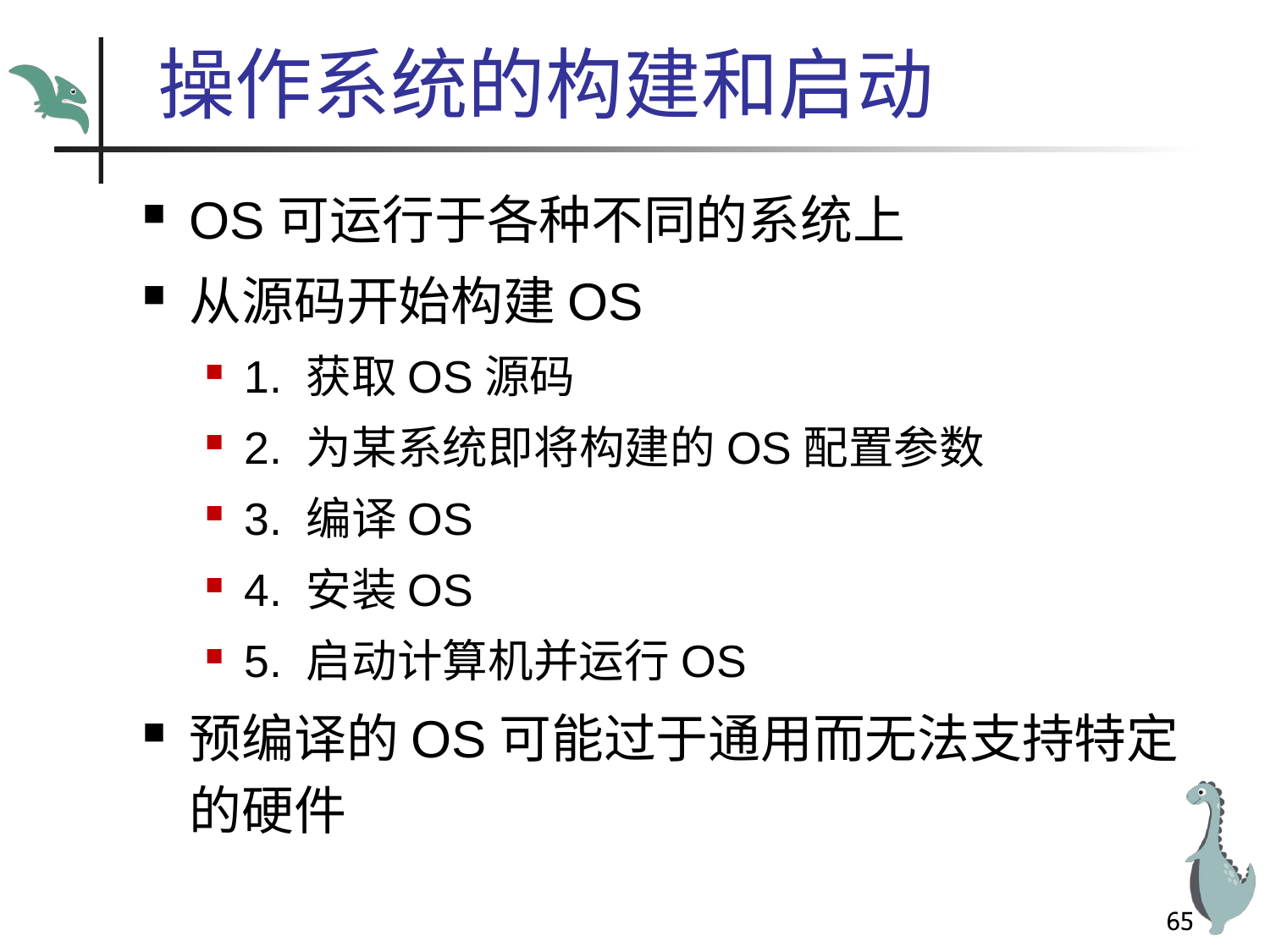

# 操作系统的构建和启动
OS可运行于各种不同的系统上
从源码开始构建OS
1. 获取OS源码
2. 为某系统即将构建的OS配置参数
3. 编译OS
4. 安装OS
5. 启动计算机并运行OS
预编译的OS可能过于通用而无法支持特定的硬件
65